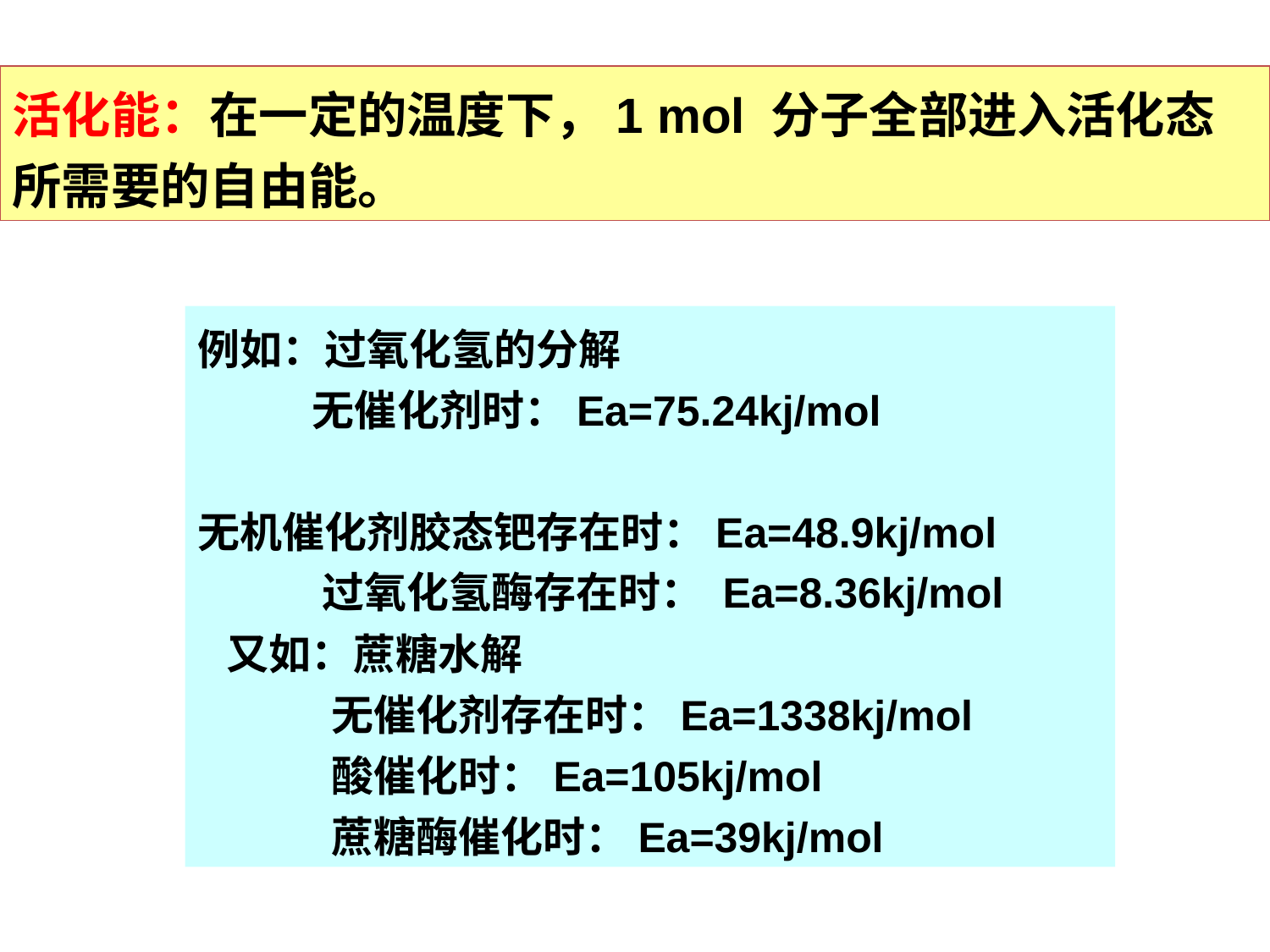

活化能：在一定的温度下，1 mol 分子全部进入活化态所需要的自由能。
例如：过氧化氢的分解
           无催化剂时：Ea=75.24kj/mol
           无机催化剂胶态钯存在时：Ea=48.9kj/mol
            过氧化氢酶存在时： Ea=8.36kj/mol
  又如：蔗糖水解
             无催化剂存在时：Ea=1338kj/mol
             酸催化时：Ea=105kj/mol
             蔗糖酶催化时：Ea=39kj/mol